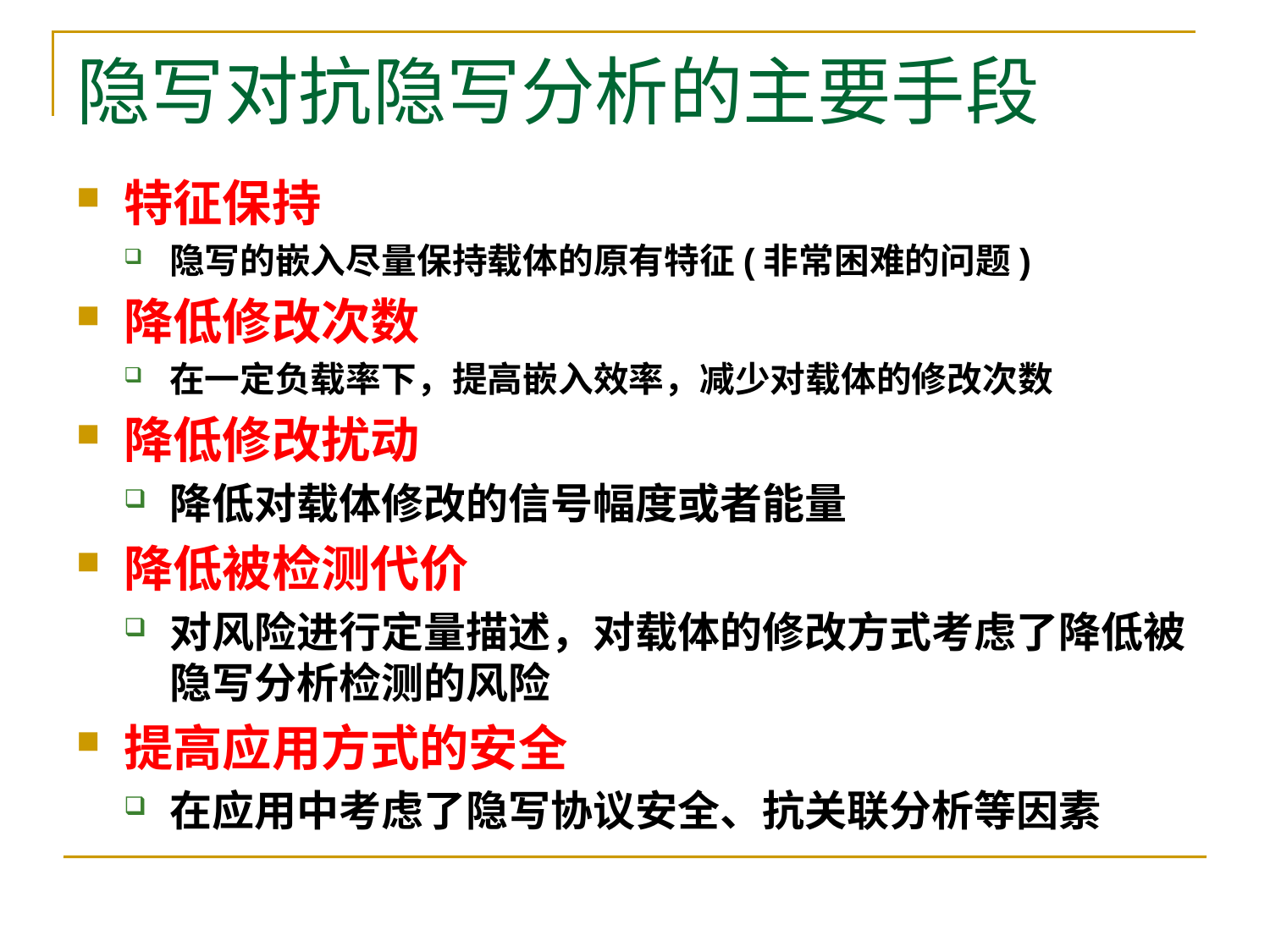

# 隐写对抗隐写分析的主要手段
特征保持
隐写的嵌入尽量保持载体的原有特征(非常困难的问题)
降低修改次数
在一定负载率下，提高嵌入效率，减少对载体的修改次数
降低修改扰动
降低对载体修改的信号幅度或者能量
降低被检测代价
对风险进行定量描述，对载体的修改方式考虑了降低被隐写分析检测的风险
提高应用方式的安全
在应用中考虑了隐写协议安全、抗关联分析等因素